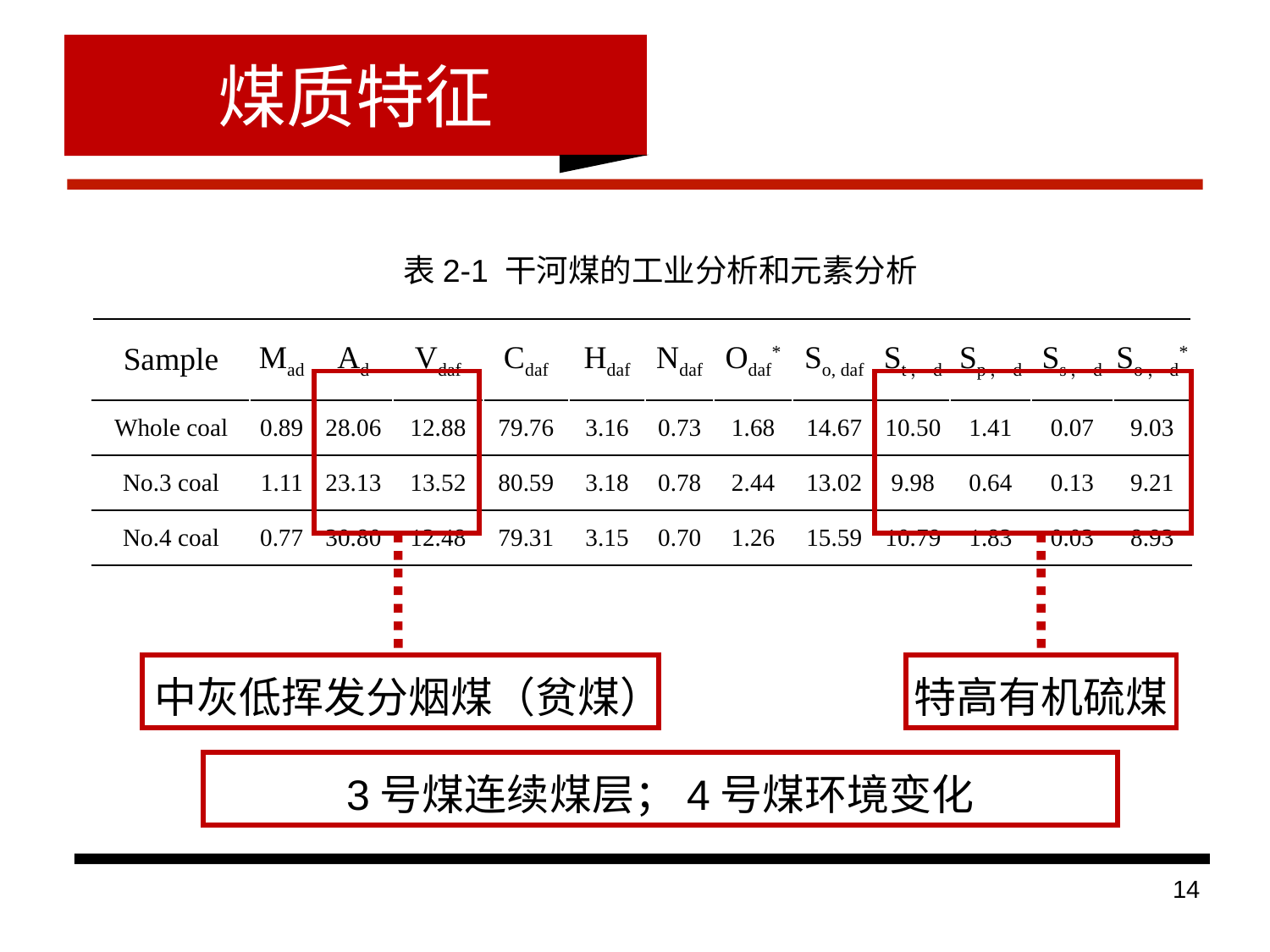

煤质特征

表2-1 干河煤的工业分析和元素分析
| Sample | Mad | Ad | Vdaf | Cdaf | Hdaf | Ndaf | Odaf\* | So, daf | St，d | Sp，d | Ss，d | So，d\* |
| --- | --- | --- | --- | --- | --- | --- | --- | --- | --- | --- | --- | --- |
| Whole coal | 0.89 | 28.06 | 12.88 | 79.76 | 3.16 | 0.73 | 1.68 | 14.67 | 10.50 | 1.41 | 0.07 | 9.03 |
| No.3 coal | 1.11 | 23.13 | 13.52 | 80.59 | 3.18 | 0.78 | 2.44 | 13.02 | 9.98 | 0.64 | 0.13 | 9.21 |
| No.4 coal | 0.77 | 30.80 | 12.48 | 79.31 | 3.15 | 0.70 | 1.26 | 15.59 | 10.79 | 1.83 | 0.03 | 8.93 |

中灰低挥发分烟煤（贫煤）
特高有机硫煤

3号煤连续煤层；4号煤环境变化

14